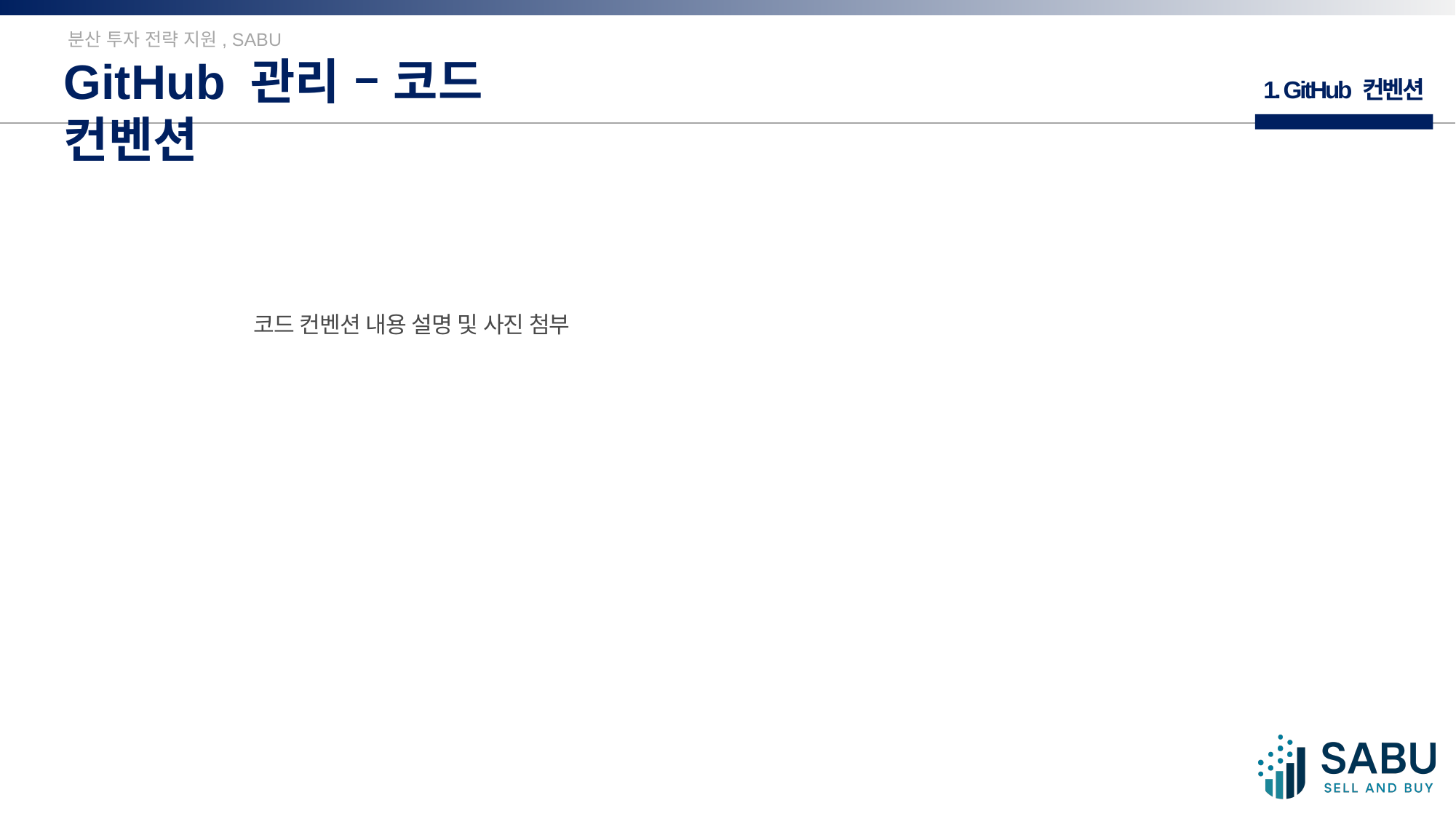

분산 투자 전략 지원, SABU
GitHub 관리 – 코드 컨벤션
1. GitHub 컨벤션

코드 컨벤션 내용 설명 및 사진 첨부